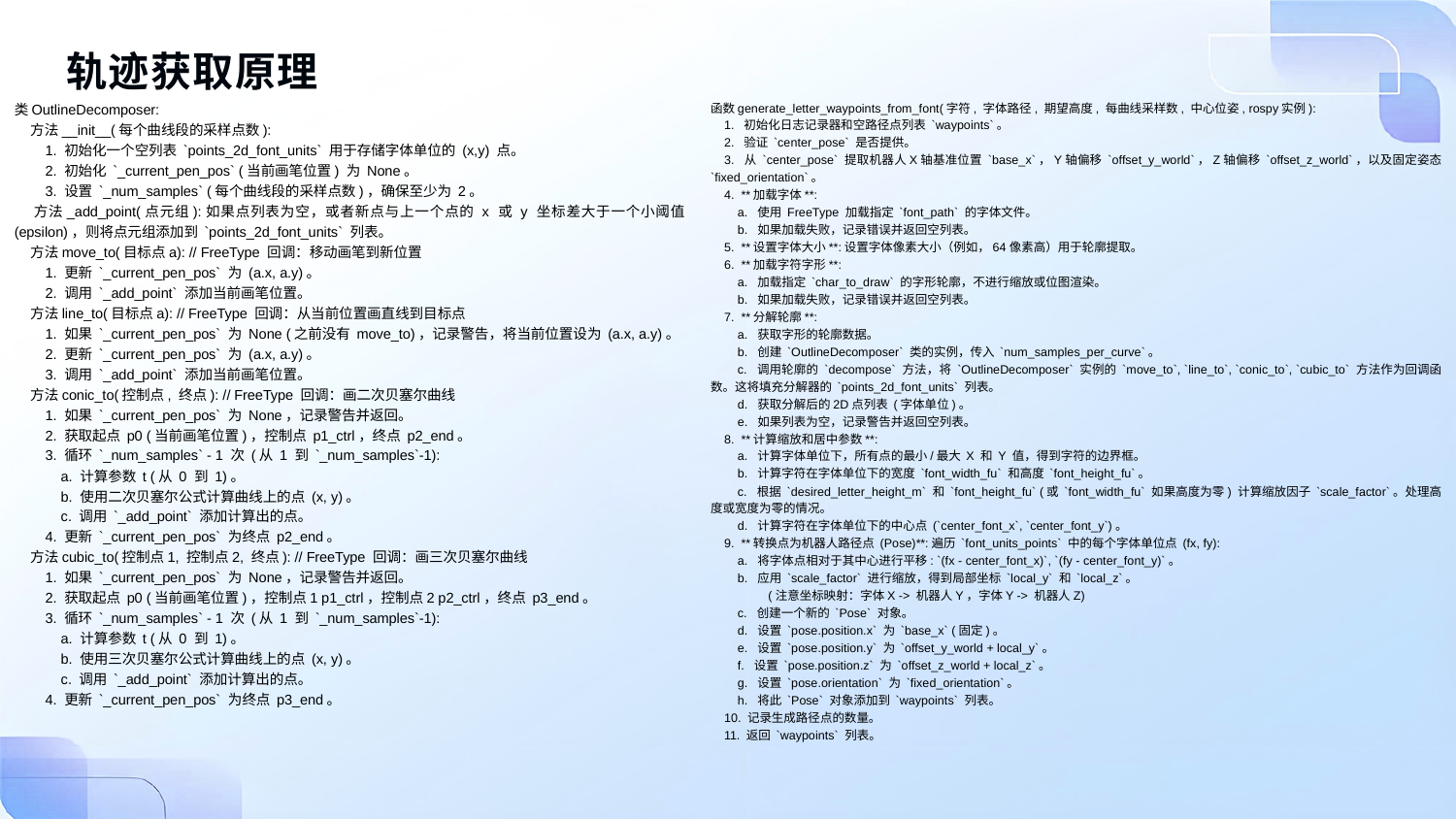

轨迹获取原理
函数generate_letter_waypoints_from_font(字符, 字体路径, 期望高度, 每曲线采样数, 中心位姿, rospy实例):
    1.  初始化日志记录器和空路径点列表 `waypoints`。
    2.  验证 `center_pose` 是否提供。
    3.  从 `center_pose` 提取机器人X轴基准位置 `base_x`，Y轴偏移 `offset_y_world`，Z轴偏移 `offset_z_world`，以及固定姿态 `fixed_orientation`。
    4.  **加载字体**:
        a.  使用 FreeType 加载指定 `font_path` 的字体文件。
        b.  如果加载失败，记录错误并返回空列表。
    5.  **设置字体大小**:设置字体像素大小（例如，64像素高）用于轮廓提取。
    6.  **加载字符字形**:
        a.  加载指定 `char_to_draw` 的字形轮廓，不进行缩放或位图渲染。
        b.  如果加载失败，记录错误并返回空列表。
    7.  **分解轮廓**:
        a.  获取字形的轮廓数据。
        b.  创建 `OutlineDecomposer` 类的实例，传入 `num_samples_per_curve`。
        c.  调用轮廓的 `decompose` 方法，将 `OutlineDecomposer` 实例的 `move_to`, `line_to`, `conic_to`, `cubic_to` 方法作为回调函数。这将填充分解器的 `points_2d_font_units` 列表。
        d.  获取分解后的2D点列表 (字体单位)。
        e.  如果列表为空，记录警告并返回空列表。
    8.  **计算缩放和居中参数**:
        a.  计算字体单位下，所有点的最小/最大 X 和 Y 值，得到字符的边界框。
        b.  计算字符在字体单位下的宽度 `font_width_fu` 和高度 `font_height_fu`。
        c.  根据 `desired_letter_height_m` 和 `font_height_fu` (或 `font_width_fu` 如果高度为零) 计算缩放因子 `scale_factor`。处理高度或宽度为零的情况。
        d.  计算字符在字体单位下的中心点 (`center_font_x`, `center_font_y`)。
    9.  **转换点为机器人路径点 (Pose)**:遍历 `font_units_points` 中的每个字体单位点 (fx, fy):
        a.  将字体点相对于其中心进行平移: `(fx - center_font_x)`, `(fy - center_font_y)`。
        b.  应用 `scale_factor` 进行缩放，得到局部坐标 `local_y` 和 `local_z`。
                 (注意坐标映射：字体X -> 机器人Y，字体Y -> 机器人Z)
        c.  创建一个新的 `Pose` 对象。
        d.  设置 `pose.position.x` 为 `base_x` (固定)。
        e.  设置 `pose.position.y` 为 `offset_y_world + local_y`。
        f.  设置 `pose.position.z` 为 `offset_z_world + local_z`。
        g.  设置 `pose.orientation` 为 `fixed_orientation`。
        h.  将此 `Pose` 对象添加到 `waypoints` 列表。
    10. 记录生成路径点的数量。
    11. 返回 `waypoints` 列表。
类OutlineDecomposer:
    方法__init__(每个曲线段的采样点数):
        1. 初始化一个空列表 `points_2d_font_units` 用于存储字体单位的 (x,y) 点。
        2. 初始化 `_current_pen_pos` (当前画笔位置) 为 None。
        3. 设置 `_num_samples` (每个曲线段的采样点数)，确保至少为 2。
    方法_add_point(点元组):如果点列表为空，或者新点与上一个点的 x 或 y 坐标差大于一个小阈值 (epsilon)，则将点元组添加到 `points_2d_font_units` 列表。
    方法move_to(目标点a): // FreeType 回调：移动画笔到新位置
        1. 更新 `_current_pen_pos` 为 (a.x, a.y)。
        2. 调用 `_add_point` 添加当前画笔位置。
    方法line_to(目标点a): // FreeType 回调：从当前位置画直线到目标点
        1. 如果 `_current_pen_pos` 为 None (之前没有 move_to)，记录警告，将当前位置设为 (a.x, a.y)。
        2. 更新 `_current_pen_pos` 为 (a.x, a.y)。
        3. 调用 `_add_point` 添加当前画笔位置。
    方法conic_to(控制点, 终点): // FreeType 回调：画二次贝塞尔曲线
        1. 如果 `_current_pen_pos` 为 None，记录警告并返回。
        2. 获取起点 p0 (当前画笔位置)，控制点 p1_ctrl，终点 p2_end。
        3. 循环 `_num_samples` - 1 次 (从 1 到 `_num_samples`-1):
            a. 计算参数 t (从 0 到 1)。
            b. 使用二次贝塞尔公式计算曲线上的点 (x, y)。
            c. 调用 `_add_point` 添加计算出的点。
        4. 更新 `_current_pen_pos` 为终点 p2_end。
    方法cubic_to(控制点1, 控制点2, 终点): // FreeType 回调：画三次贝塞尔曲线
        1. 如果 `_current_pen_pos` 为 None，记录警告并返回。
        2. 获取起点 p0 (当前画笔位置)，控制点1 p1_ctrl，控制点2 p2_ctrl，终点 p3_end。
        3. 循环 `_num_samples` - 1 次 (从 1 到 `_num_samples`-1):
            a. 计算参数 t (从 0 到 1)。
            b. 使用三次贝塞尔公式计算曲线上的点 (x, y)。
            c. 调用 `_add_point` 添加计算出的点。
        4. 更新 `_current_pen_pos` 为终点 p3_end。